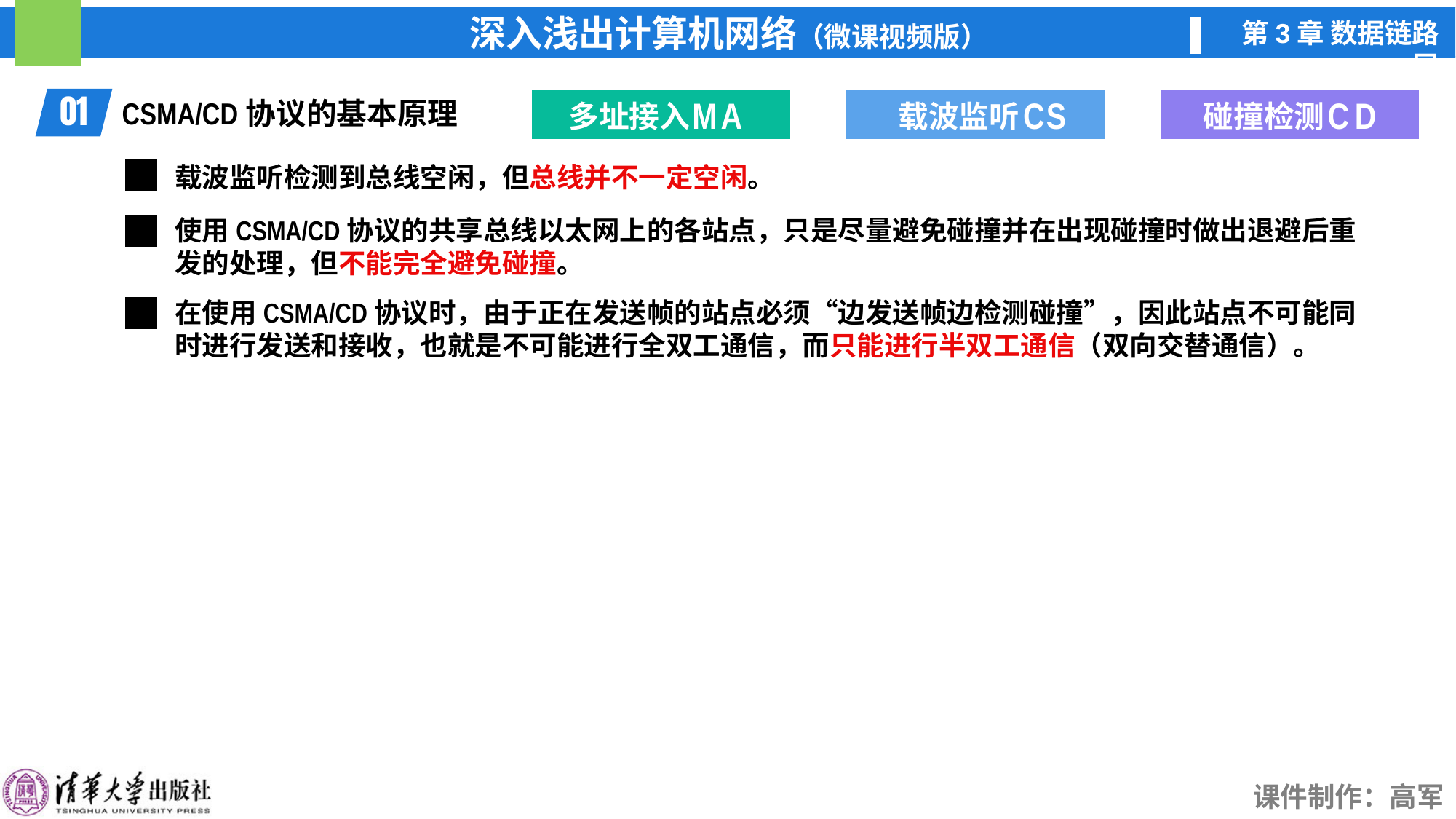

M
A

多址接入
C
S

载波监听
C
D

碰撞检测
C
D

碰撞检测
01
CSMA/CD协议的基本原理
载波监听检测到总线空闲，但总线并不一定空闲。

使用CSMA/CD协议的共享总线以太网上的各站点，只是尽量避免碰撞并在出现碰撞时做出退避后重发的处理，但不能完全避免碰撞。

在使用CSMA/CD协议时，由于正在发送帧的站点必须“边发送帧边检测碰撞”，因此站点不可能同时进行发送和接收，也就是不可能进行全双工通信，而只能进行半双工通信（双向交替通信）。